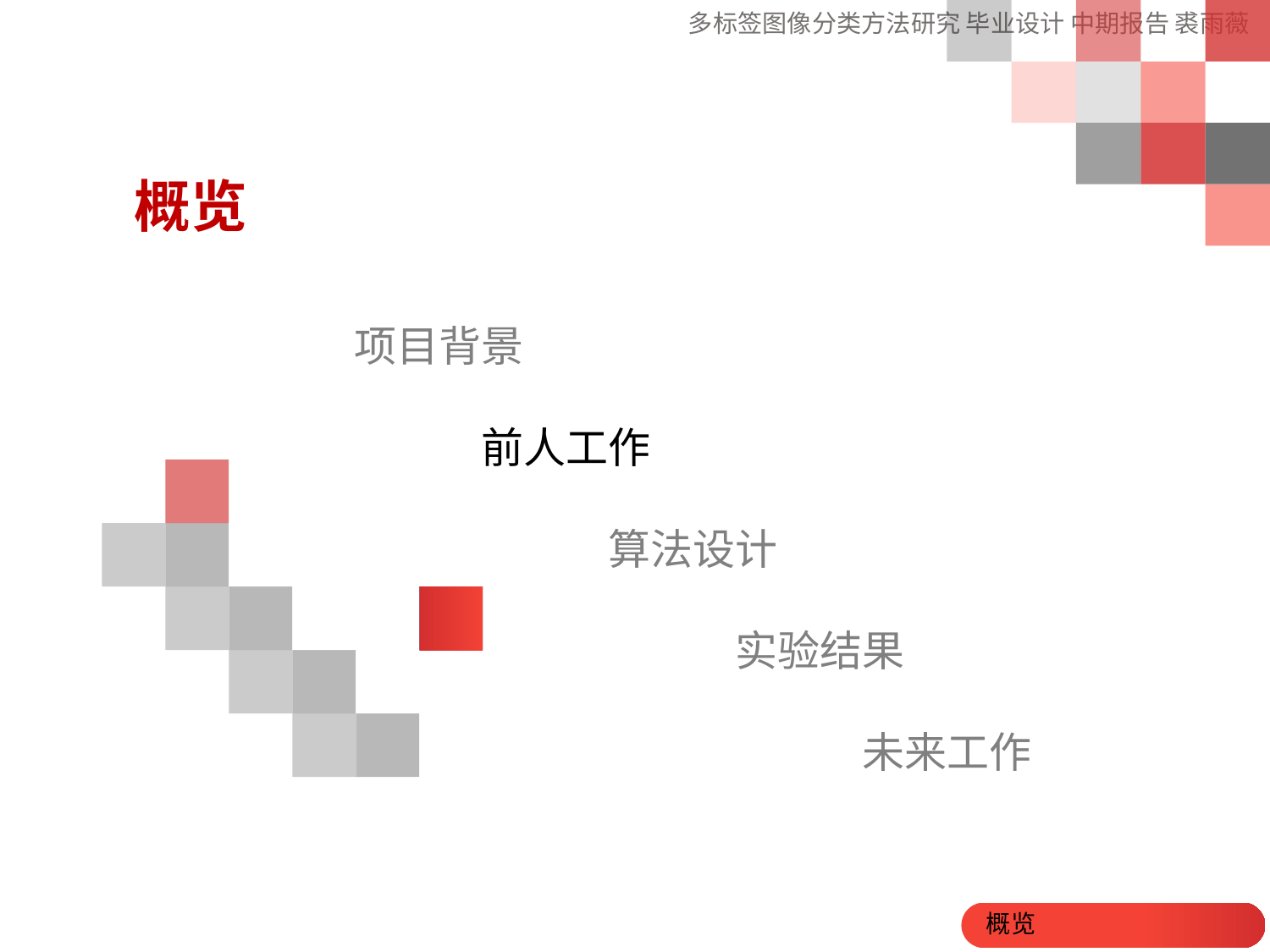

概览

项目背景

	前人工作

		算法设计

			实验结果

				未来工作

概览